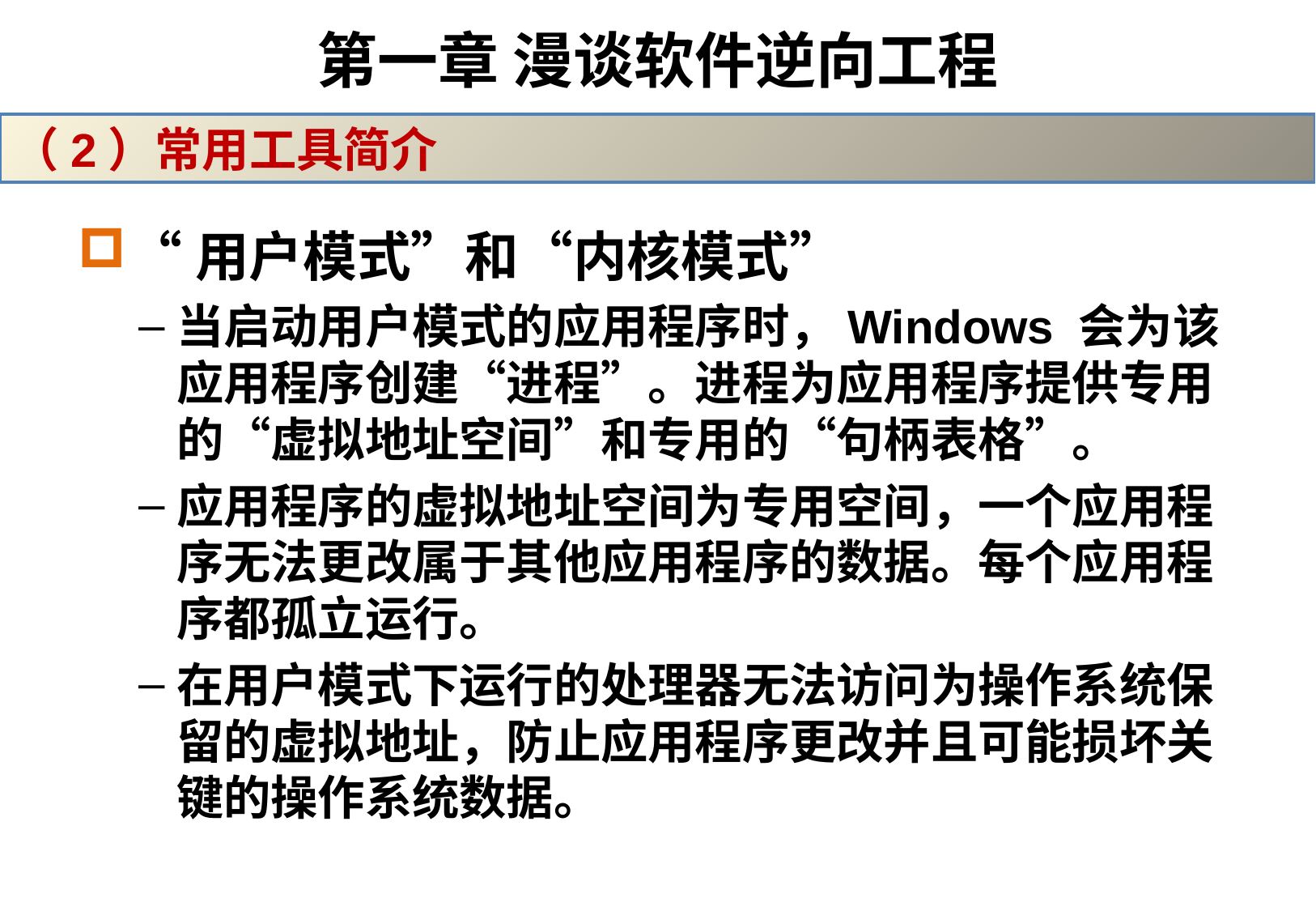

# 第一章 漫谈软件逆向工程
（2）常用工具简介
“用户模式”和“内核模式”
当启动用户模式的应用程序时，Windows 会为该应用程序创建“进程”。进程为应用程序提供专用的“虚拟地址空间”和专用的“句柄表格”。
应用程序的虚拟地址空间为专用空间，一个应用程序无法更改属于其他应用程序的数据。每个应用程序都孤立运行。
在用户模式下运行的处理器无法访问为操作系统保留的虚拟地址，防止应用程序更改并且可能损坏关键的操作系统数据。